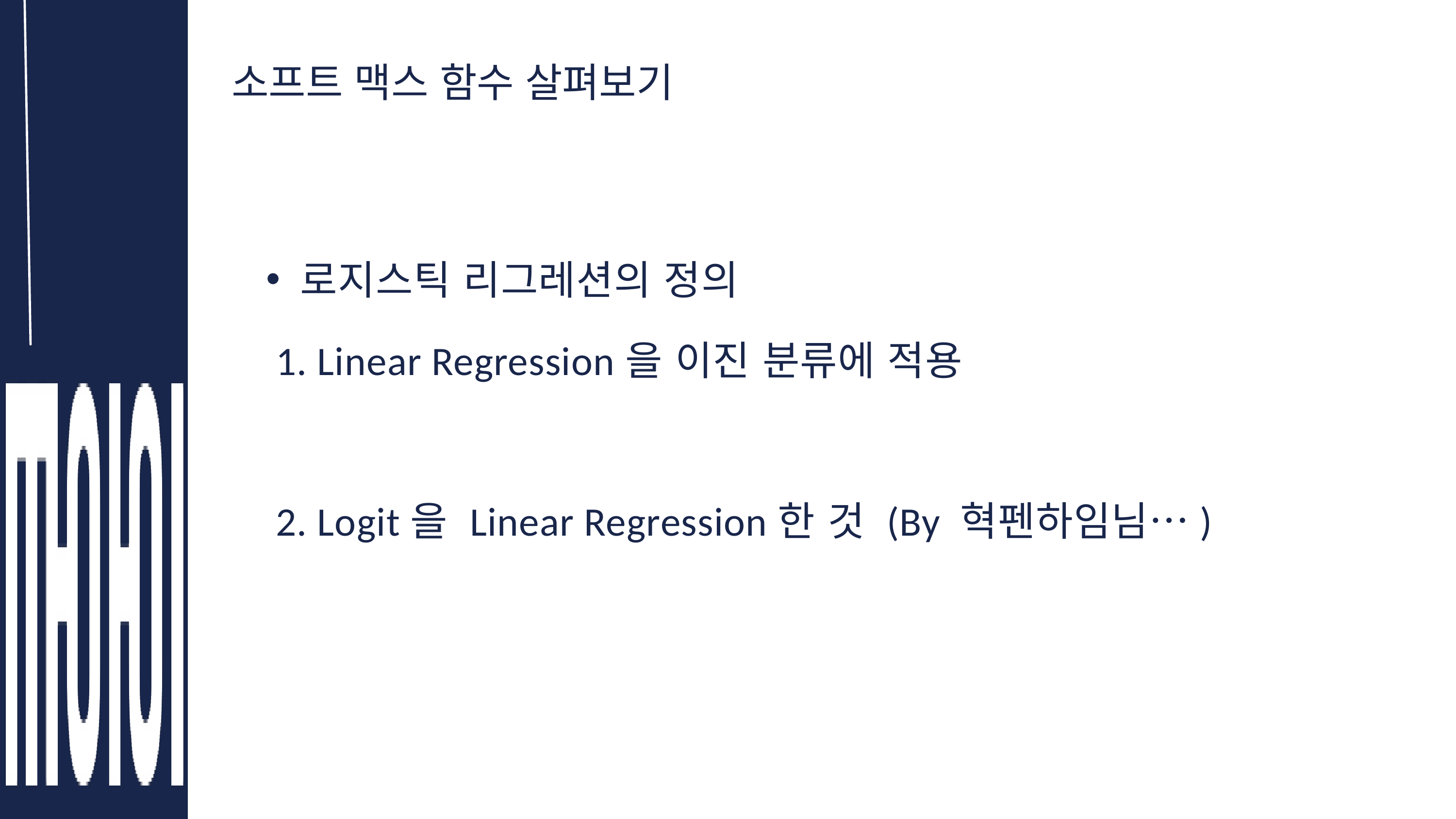

소프트 맥스 함수 살펴보기

로지스틱 리그레션의 정의
 1. Linear Regression을 이진 분류에 적용

 2. Logit을 Linear Regression한 것 (By 혁펜하임님…)